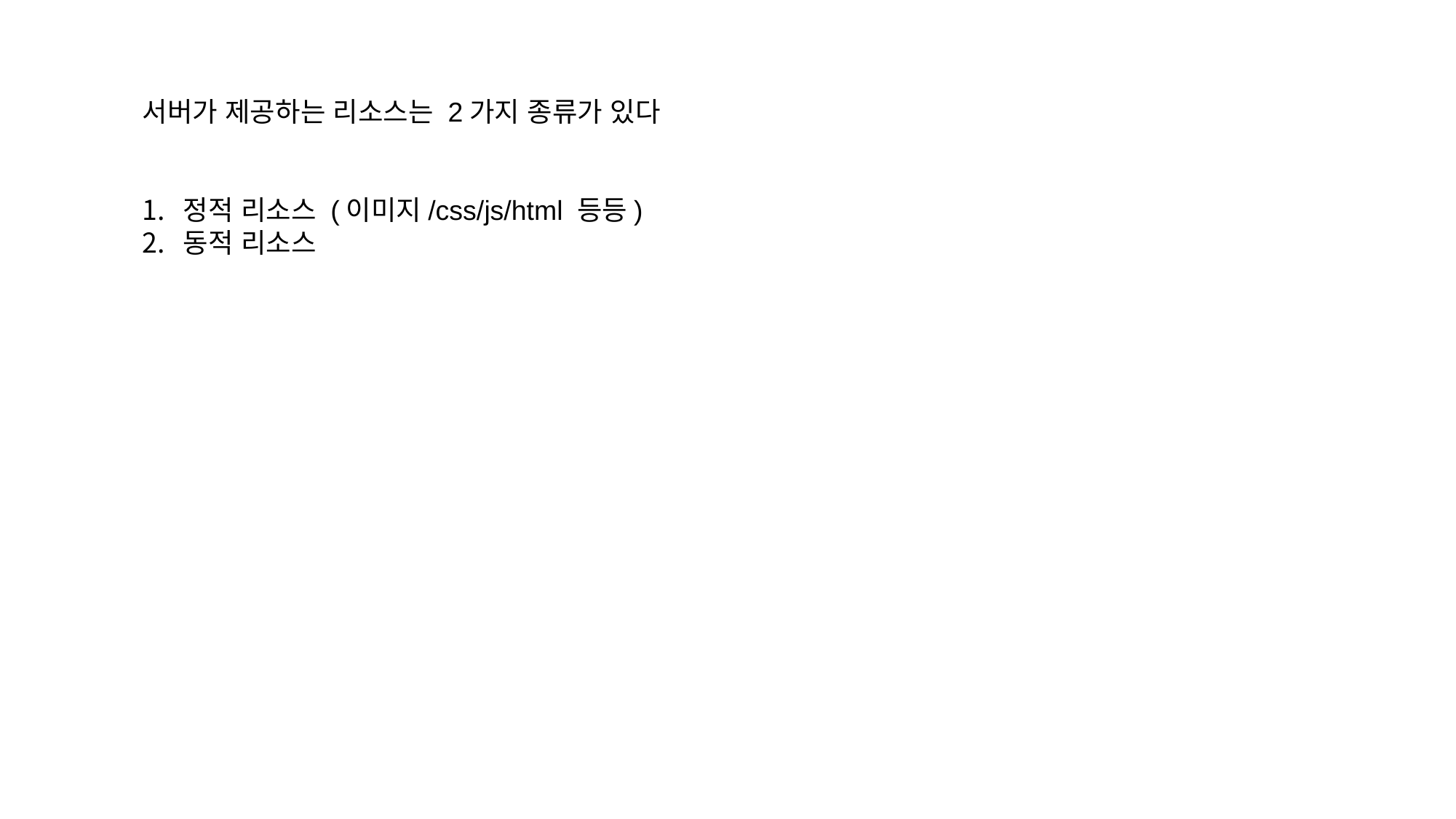

서버가 제공하는 리소스는 2가지 종류가 있다

정적 리소스 (이미지/css/js/html 등등)
동적 리소스